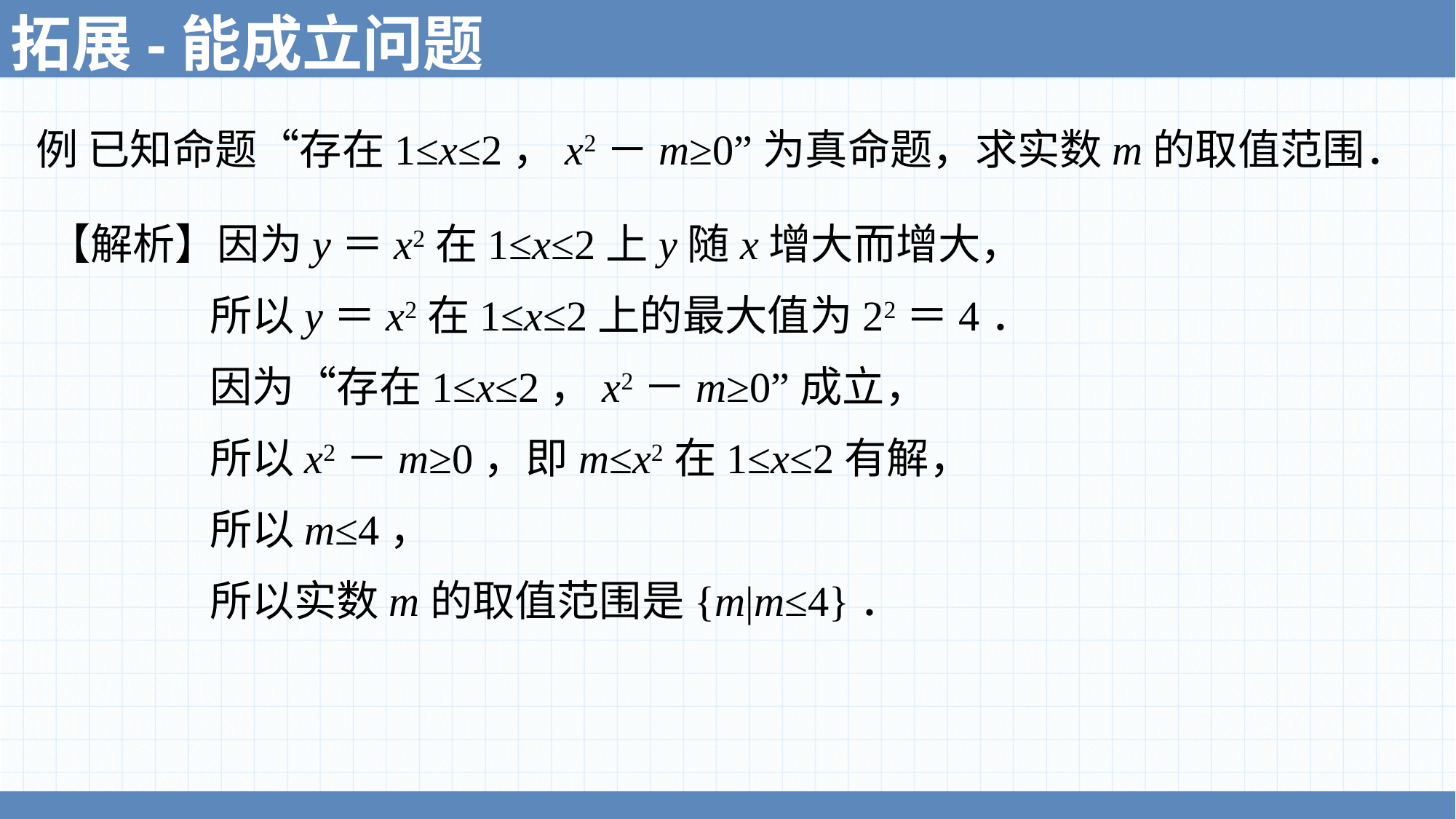

拓展-能成立问题
例 已知命题“存在1≤x≤2，x2－m≥0”为真命题，求实数m的取值范围．
【解析】因为y＝x2在1≤x≤2上y随x增大而增大，
                所以y＝x2在1≤x≤2上的最大值为22＝4．
                因为“存在1≤x≤2，x2－m≥0”成立，
                所以x2－m≥0，即m≤x2在1≤x≤2有解，
                所以m≤4，
                所以实数m的取值范围是{m|m≤4}．